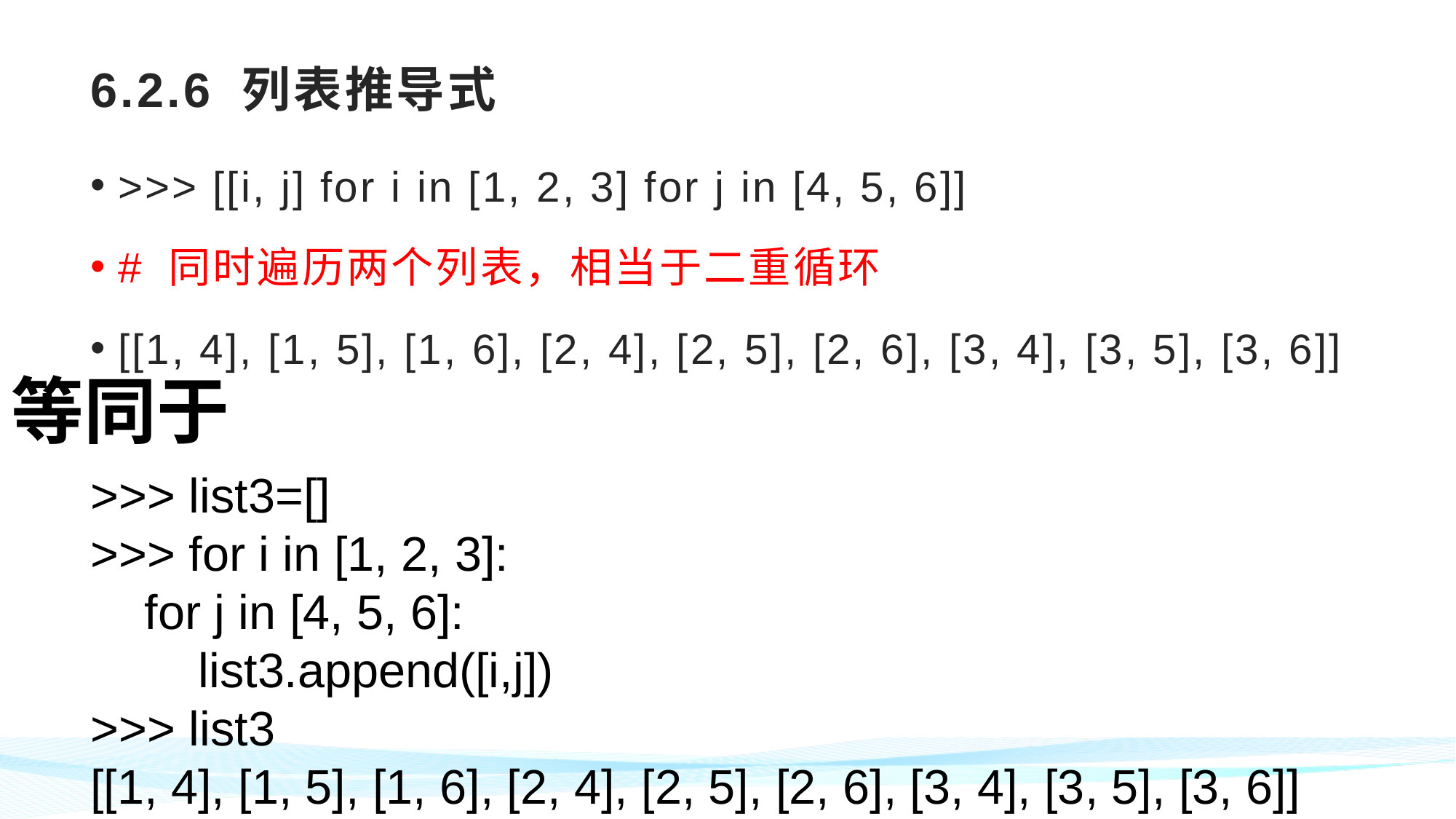

# 6.2.6 列表推导式
>>> [[i, j] for i in [1, 2, 3] for j in [4, 5, 6]]
# 同时遍历两个列表，相当于二重循环
[[1, 4], [1, 5], [1, 6], [2, 4], [2, 5], [2, 6], [3, 4], [3, 5], [3, 6]]

等同于
>>> list3=[]
>>> for i in [1, 2, 3]:
    for j in [4, 5, 6]:
        list3.append([i,j])
>>> list3
[[1, 4], [1, 5], [1, 6], [2, 4], [2, 5], [2, 6], [3, 4], [3, 5], [3, 6]]
40